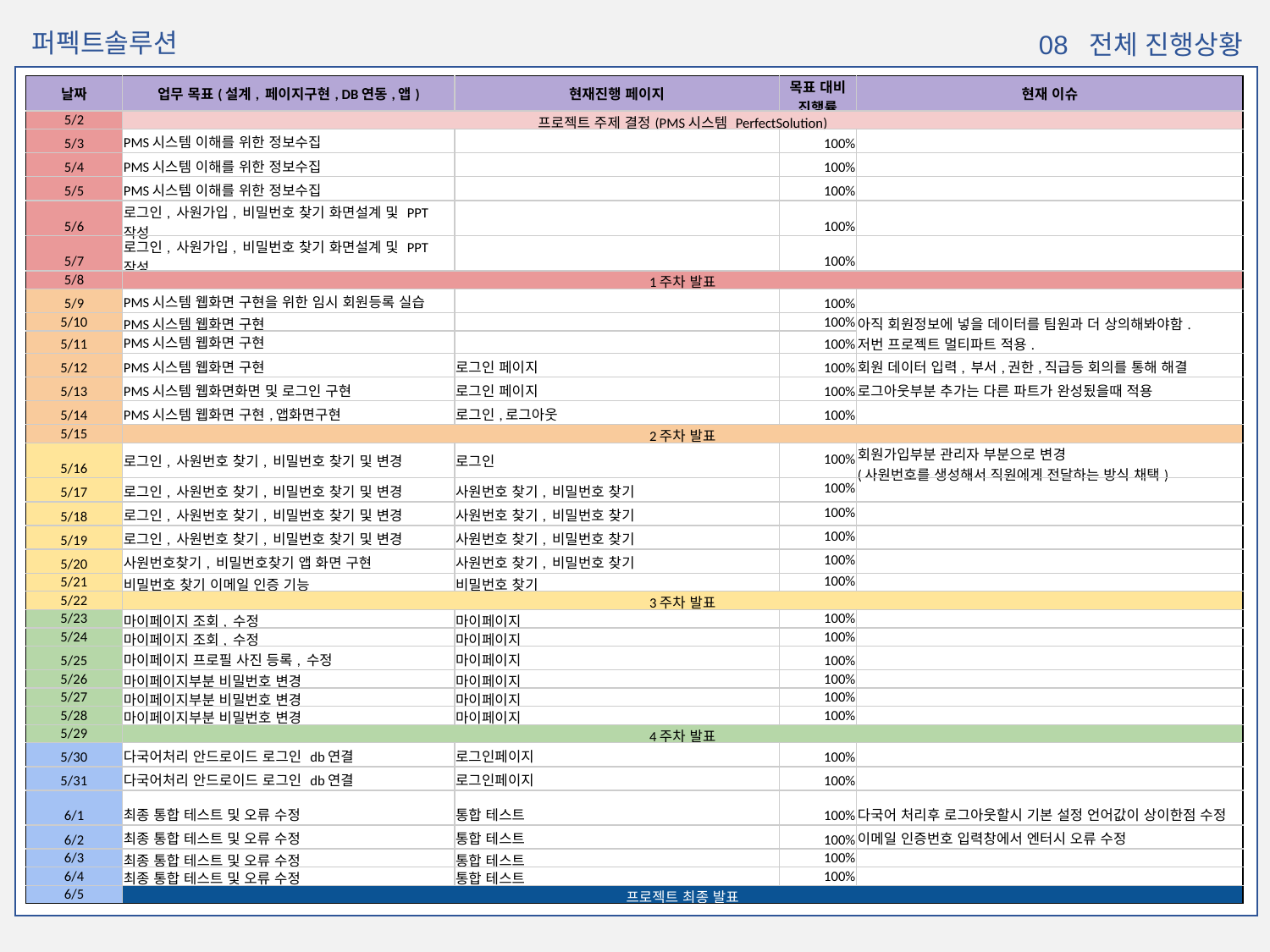

퍼펙트솔루션
 08  전체 진행상황

| 날짜 | 업무 목표(설계, 페이지구현, DB연동,앱) | 현재진행 페이지 | 목표 대비 진행률 | 현재 이슈 |
| --- | --- | --- | --- | --- |
| 5/2 | 프로젝트 주제 결정(PMS시스템 PerfectSolution) |  |  |  |
| 5/3 | PMS시스템 이해를 위한 정보수집 |  | 100% |  |
| 5/4 | PMS시스템 이해를 위한 정보수집 |  | 100% |  |
| 5/5 | PMS시스템 이해를 위한 정보수집 |  | 100% |  |
| 5/6 | 로그인, 사원가입, 비밀번호 찾기 화면설계 및 PPT 작성 |  | 100% |  |
| 5/7 | 로그인, 사원가입, 비밀번호 찾기 화면설계 및 PPT 작성 |  | 100% |  |
| 5/8 | 1주차 발표 |  |  |  |
| 5/9 | PMS시스템 웹화면 구현을 위한 임시 회원등록 실습 |  | 100% |  |
| 5/10 | PMS시스템 웹화면 구현 |  | 100% | 아직 회원정보에 넣을 데이터를 팀원과 더 상의해봐야함. 저번 프로젝트 멀티파트 적용. |
| 5/11 | PMS시스템 웹화면 구현 |  | 100% |  |
| 5/12 | PMS시스템 웹화면 구현 | 로그인 페이지 | 100% | 회원 데이터 입력, 부서,권한,직급등 회의를 통해 해결 |
| 5/13 | PMS시스템 웹화면화면 및 로그인 구현 | 로그인 페이지 | 100% | 로그아웃부분 추가는 다른 파트가 완성됬을때 적용 |
| 5/14 | PMS시스템 웹화면 구현,앱화면구현 | 로그인,로그아웃 | 100% |  |
| 5/15 | 2주차 발표 |  |  |  |
| 5/16 | 로그인, 사원번호 찾기, 비밀번호 찾기 및 변경 | 로그인 | 100% | 회원가입부분 관리자 부분으로 변경 (사원번호를 생성해서 직원에게 전달하는 방식 채택) |
| 5/17 | 로그인, 사원번호 찾기, 비밀번호 찾기 및 변경 | 사원번호 찾기, 비밀번호 찾기 | 100% |  |
| 5/18 | 로그인, 사원번호 찾기, 비밀번호 찾기 및 변경 | 사원번호 찾기, 비밀번호 찾기 | 100% |  |
| 5/19 | 로그인, 사원번호 찾기, 비밀번호 찾기 및 변경 | 사원번호 찾기, 비밀번호 찾기 | 100% |  |
| 5/20 | 사원번호찾기, 비밀번호찾기 앱 화면 구현 | 사원번호 찾기, 비밀번호 찾기 | 100% |  |
| 5/21 | 비밀번호 찾기 이메일 인증 기능 | 비밀번호 찾기 | 100% |  |
| 5/22 | 3주차 발표 |  |  |  |
| 5/23 | 마이페이지 조회, 수정 | 마이페이지 | 100% |  |
| 5/24 | 마이페이지 조회, 수정 | 마이페이지 | 100% |  |
| 5/25 | 마이페이지 프로필 사진 등록, 수정 | 마이페이지 | 100% |  |
| 5/26 | 마이페이지부분 비밀번호 변경 | 마이페이지 | 100% |  |
| 5/27 | 마이페이지부분 비밀번호 변경 | 마이페이지 | 100% |  |
| 5/28 | 마이페이지부분 비밀번호 변경 | 마이페이지 | 100% |  |
| 5/29 | 4주차 발표 |  |  |  |
| 5/30 | 다국어처리 안드로이드 로그인 db연결 | 로그인페이지 | 100% |  |
| 5/31 | 다국어처리 안드로이드 로그인 db연결 | 로그인페이지 | 100% |  |
| 6/1 | 최종 통합 테스트 및 오류 수정 | 통합 테스트 | 100% | 다국어 처리후 로그아웃할시 기본 설정 언어값이 상이한점 수정 |
| 6/2 | 최종 통합 테스트 및 오류 수정 | 통합 테스트 | 100% | 이메일 인증번호 입력창에서 엔터시 오류 수정 |
| 6/3 | 최종 통합 테스트 및 오류 수정 | 통합 테스트 | 100% |  |
| 6/4 | 최종 통합 테스트 및 오류 수정 | 통합 테스트 | 100% |  |
| 6/5 | 프로젝트 최종 발표 |  |  |  |